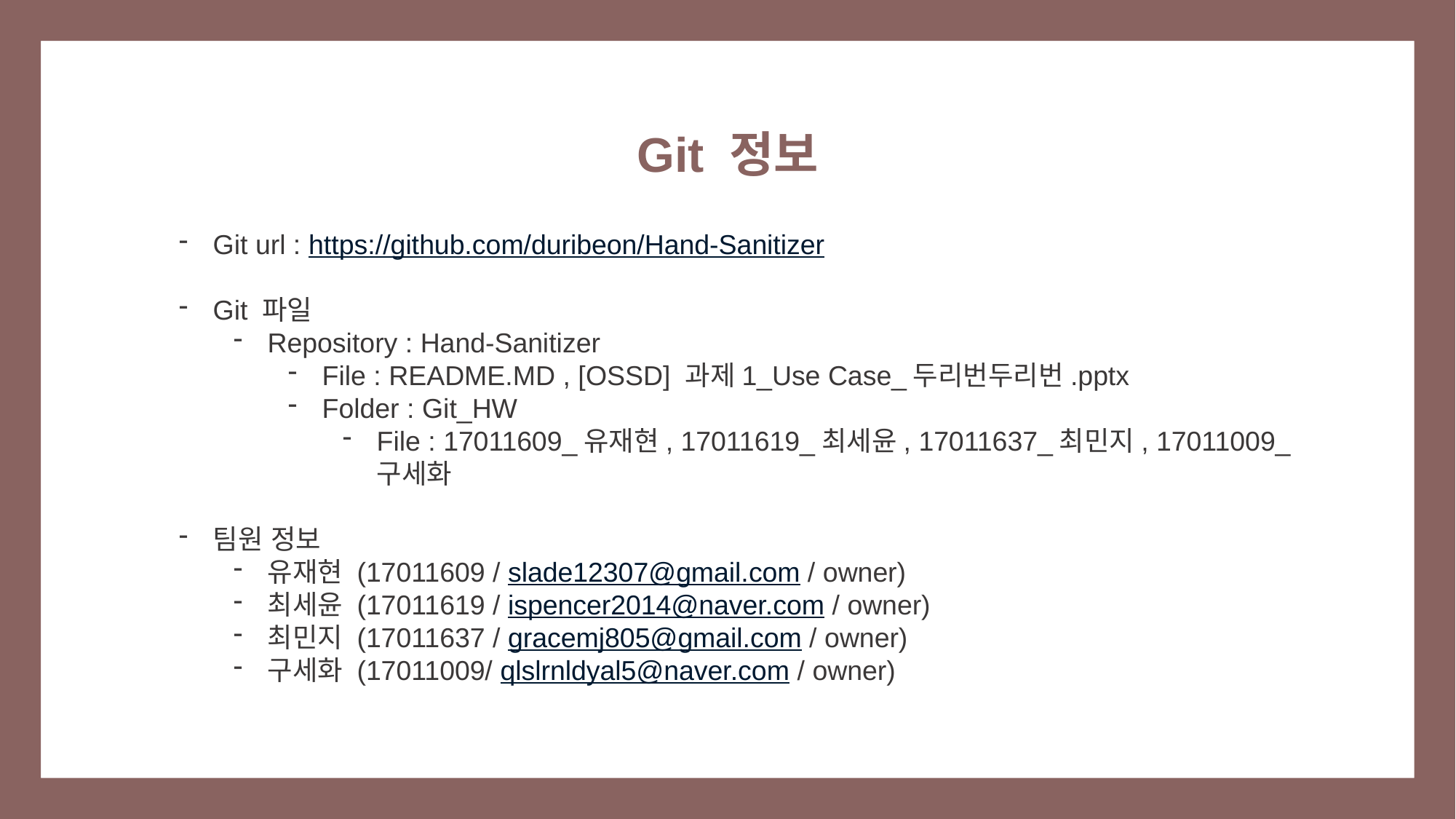

Git 정보
Git url : https://github.com/duribeon/Hand-Sanitizer

Git 파일
Repository : Hand-Sanitizer
File : README.MD , [OSSD] 과제1_Use Case_두리번두리번.pptx
Folder : Git_HW
File : 17011609_유재현, 17011619_최세윤, 17011637_최민지, 17011009_구세화

팀원 정보
유재현 (17011609 / slade12307@gmail.com / owner)
최세윤 (17011619 / ispencer2014@naver.com / owner)
최민지 (17011637 / gracemj805@gmail.com / owner)
구세화 (17011009/ qlslrnldyal5@naver.com / owner)